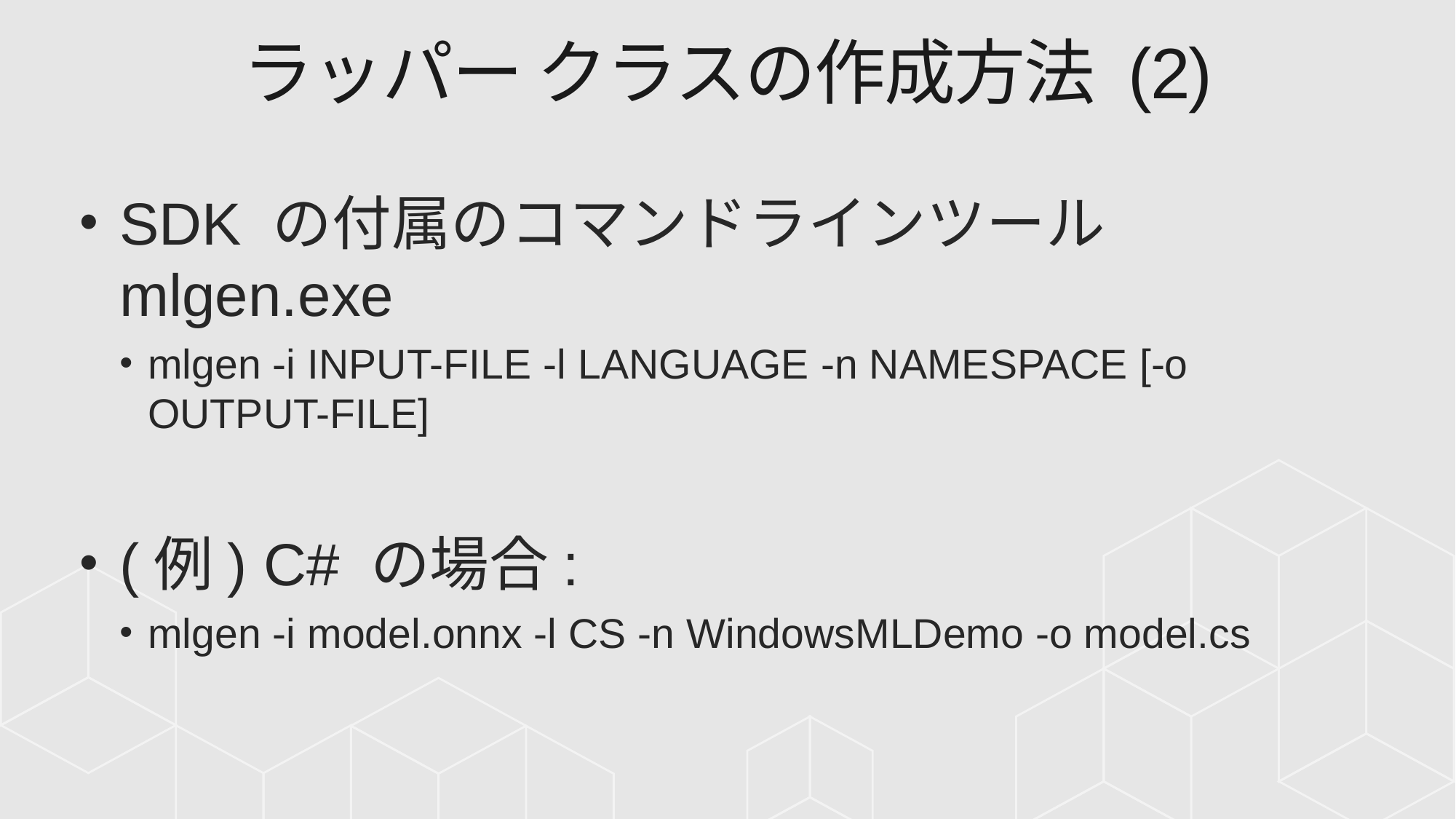

# ラッパー クラスの作成方法 (2)
SDK の付属のコマンドラインツール mlgen.exe
mlgen -i INPUT-FILE -l LANGUAGE -n NAMESPACE [-o OUTPUT-FILE]

(例) C# の場合:
mlgen -i model.onnx -l CS -n WindowsMLDemo -o model.cs